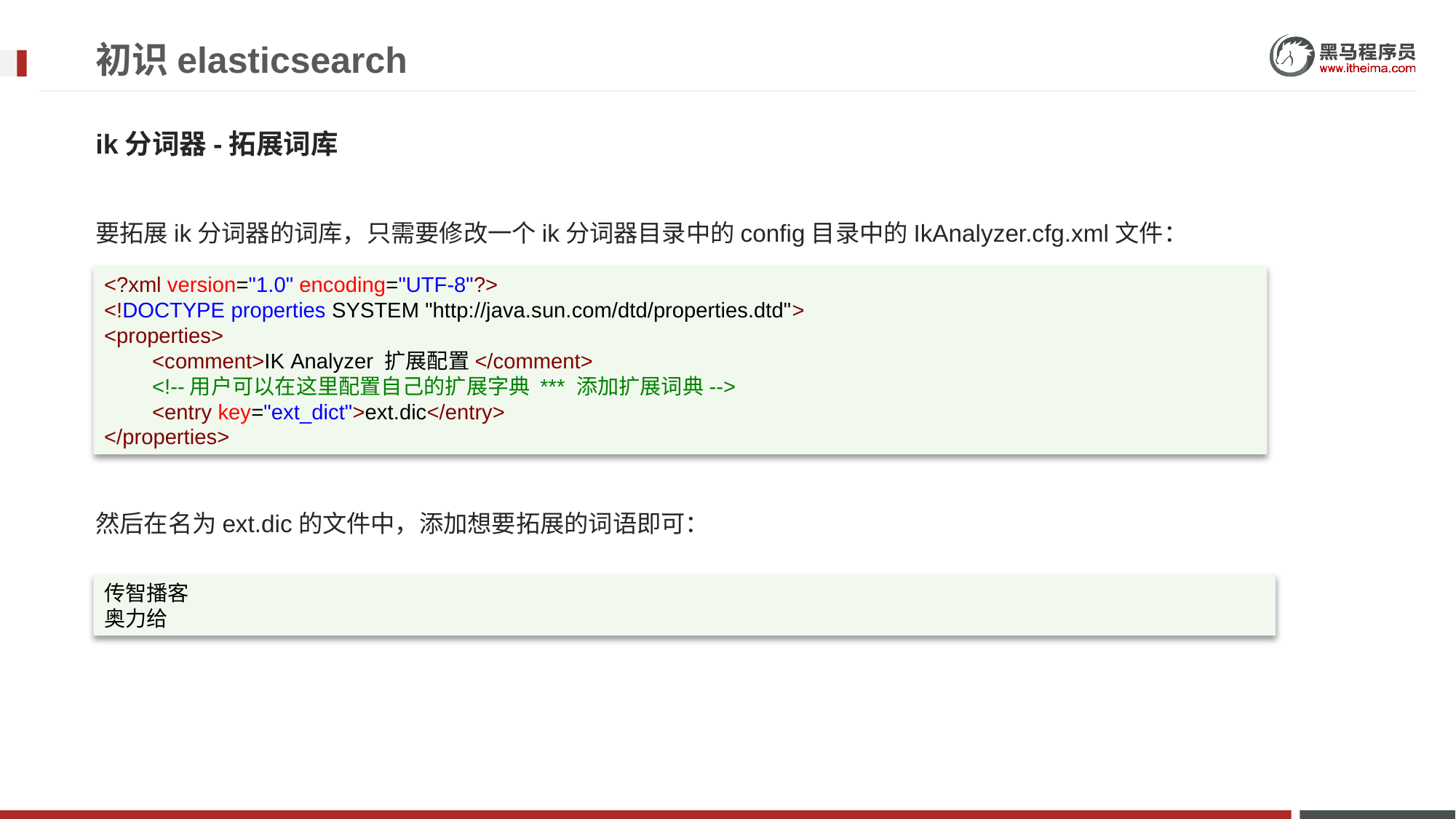

# 初识elasticsearch
ik分词器-拓展词库
要拓展ik分词器的词库，只需要修改一个ik分词器目录中的config目录中的IkAnalyzer.cfg.xml文件：

然后在名为ext.dic的文件中，添加想要拓展的词语即可：

<?xml version="1.0" encoding="UTF-8"?>
<!DOCTYPE properties SYSTEM "http://java.sun.com/dtd/properties.dtd">
<properties>
        <comment>IK Analyzer 扩展配置</comment>
        <!--用户可以在这里配置自己的扩展字典 *** 添加扩展词典-->
        <entry key="ext_dict">ext.dic</entry>
</properties>
传智播客
奥力给